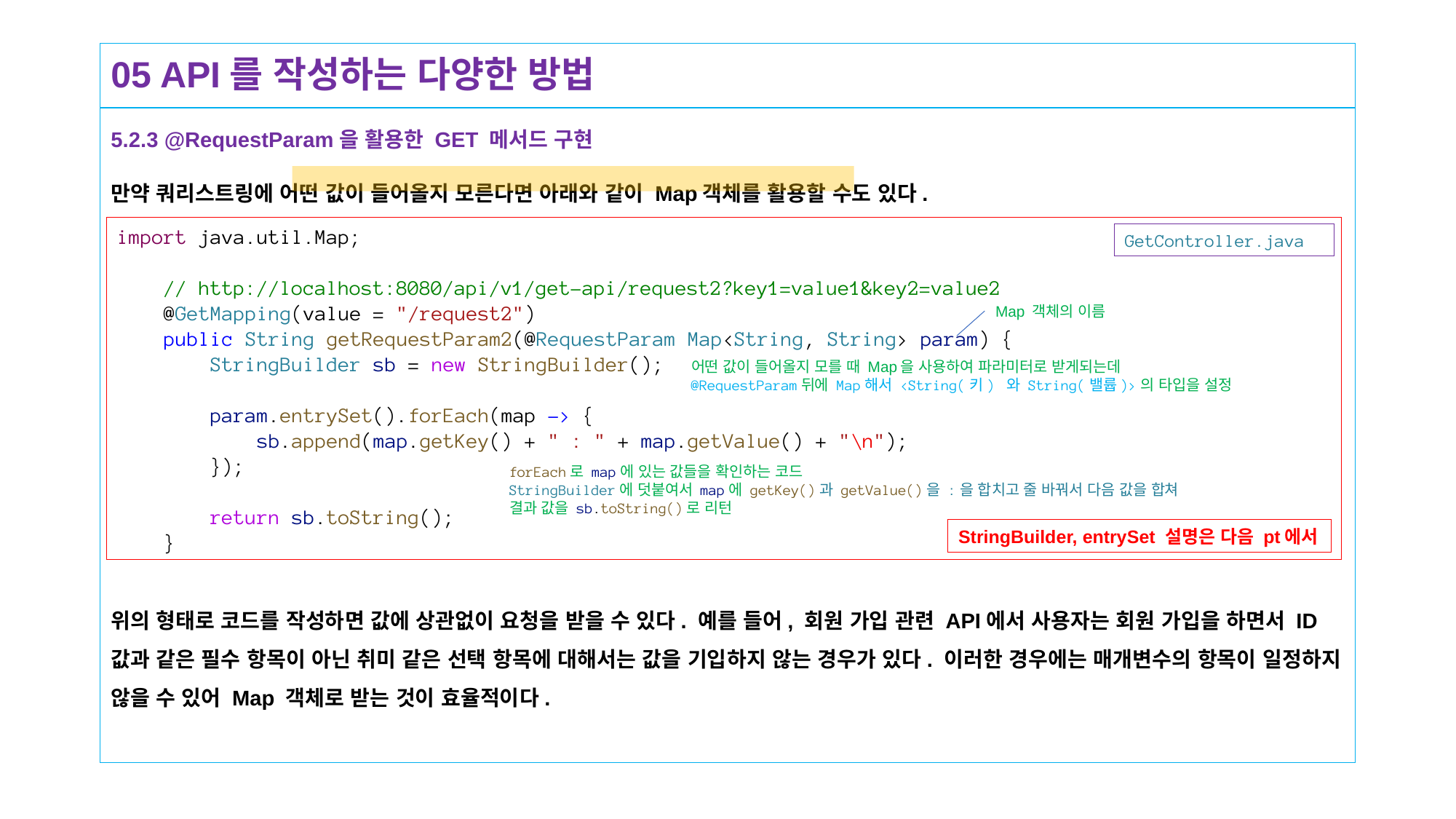

# 05 API를 작성하는 다양한 방법
5.2.3 @RequestParam을 활용한 GET 메서드 구현
만약 쿼리스트링에 어떤 값이 들어올지 모른다면 아래와 같이 Map객체를 활용할 수도 있다.

위의 형태로 코드를 작성하면 값에 상관없이 요청을 받을 수 있다. 예를 들어, 회원 가입 관련 API에서 사용자는 회원 가입을 하면서 ID 값과 같은 필수 항목이 아닌 취미 같은 선택 항목에 대해서는 값을 기입하지 않는 경우가 있다. 이러한 경우에는 매개변수의 항목이 일정하지 않을 수 있어 Map 객체로 받는 것이 효율적이다.

import java.util.Map;

    // http://localhost:8080/api/v1/get-api/request2?key1=value1&key2=value2
    @GetMapping(value = "/request2")
    public String getRequestParam2(@RequestParam Map<String, String> param) {
        StringBuilder sb = new StringBuilder();
        param.entrySet().forEach(map -> {
            sb.append(map.getKey() + " : " + map.getValue() + "\n");
        });
        return sb.toString();
    }
GetController.java
Map 객체의 이름
어떤 값이 들어올지 모를 때 Map을 사용하여 파라미터로 받게되는데
@RequestParam뒤에 Map해서 <String(키) 와 String(밸륩)>의 타입을 설정
forEach로 map에 있는 값들을 확인하는 코드
StringBuilder에 덧붙여서 map에 getKey()과 getValue()을 :을 합치고 줄 바꿔서 다음 값을 합쳐
결과 값을 sb.toString()로 리턴

StringBuilder, entrySet 설명은 다음 pt에서